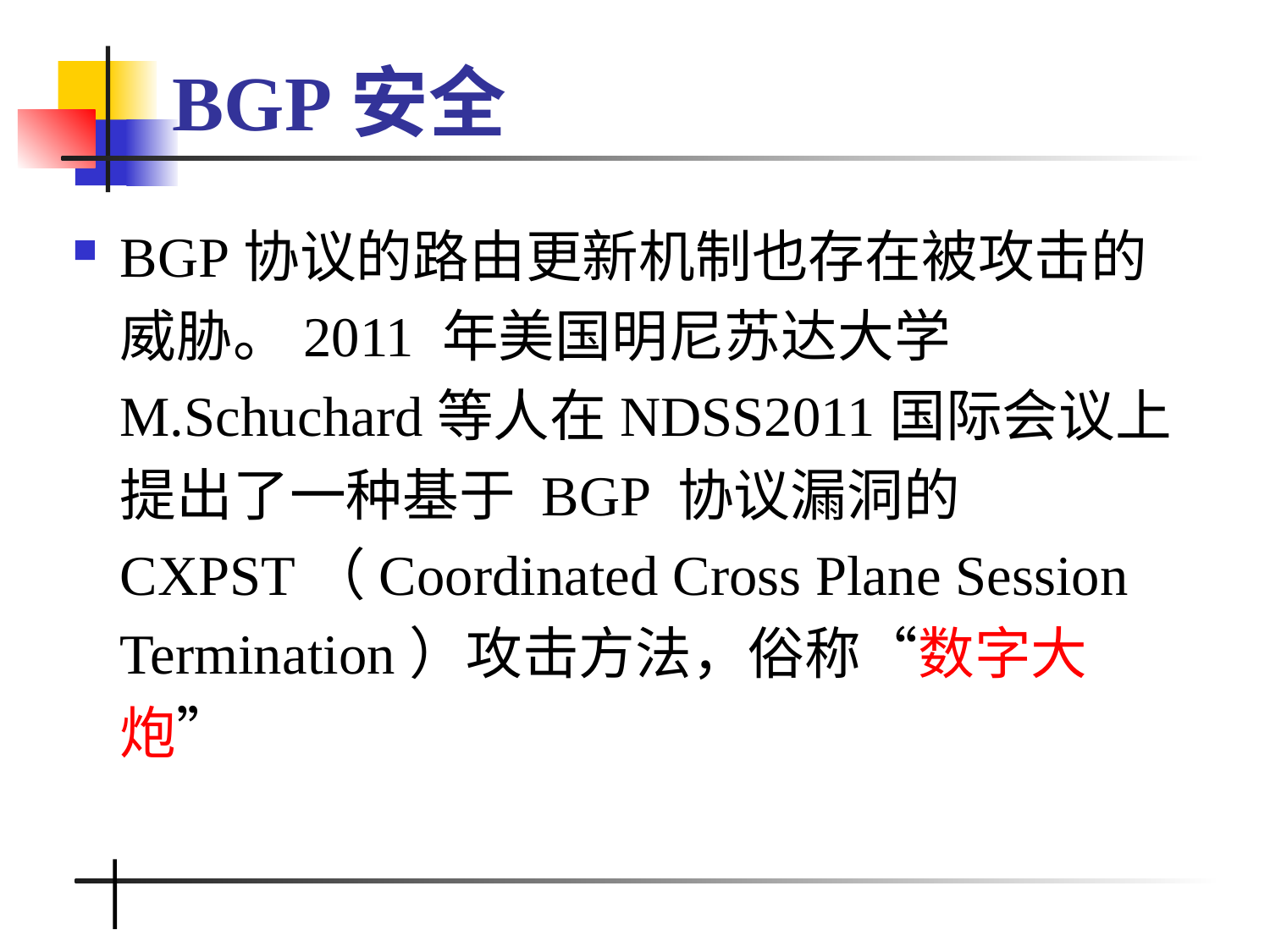

# BGP安全
BGP协议的路由更新机制也存在被攻击的威胁。2011 年美国明尼苏达大学 M.Schuchard等人在NDSS2011国际会议上提出了一种基于 BGP 协议漏洞的 CXPST（Coordinated Cross Plane Session Termination）攻击方法，俗称“数字大炮”